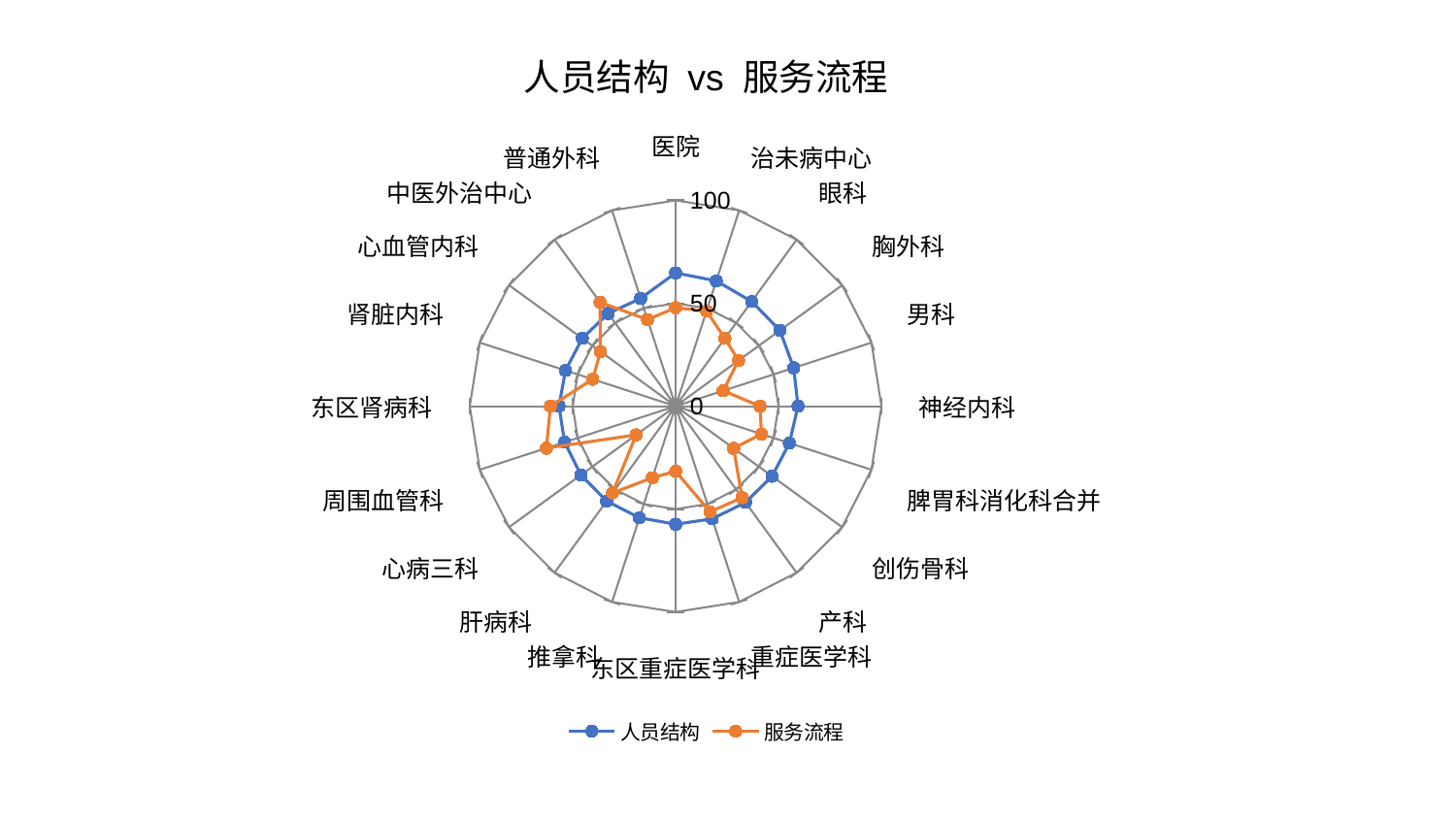

### Chart: 人员结构 vs 服务流程

| Category | 人员结构 | 服务流程 |
|---|---|---|
| 医院 | 64.75513594478444 | 47.85309301291722 |
| 治未病中心 | 64.00866254192461 | 48.67915103362762 |
| 眼科 | 62.88630419692808 | 40.71271662008333 |
| 胸外科 | 62.66157578134952 | 37.7844615117556 |
| 男科 | 60.31672844185194 | 24.30684231662595 |
| 神经内科 | 59.46537681443598 | 40.989527476542236 |
| 脾胃科消化科合并 | 58.113676648577716 | 43.86608034082789 |
| 创伤骨科 | 57.917466775641124 | 34.856918081226496 |
| 产科 | 57.80770646597618 | 54.92996481344714 |
| 重症医学科 | 57.566071359560254 | 53.98465911558552 |
| 东区重症医学科 | 57.370575477109355 | 31.619987597225553 |
| 推拿科 | 57.01522959423049 | 36.553405485570025 |
| 肝病科 | 57.014780504752835 | 52.118013177190576 |
| 心病三科 | 56.87586988485517 | 23.692965090645902 |
| 周围血管科 | 56.70203088882758 | 66.01436668183749 |
| 东区肾病科 | 56.639682694036274 | 60.79506197970497 |
| 肾脏内科 | 56.2457581778681 | 42.382475684564625 |
| 心血管内科 | 56.064903133554466 | 45.12312240047924 |
| 中医外治中心 | 55.71561314420455 | 62.44784996293849 |
| 普通外科 | 55.050656770045876 | 44.24788964916701 |
27